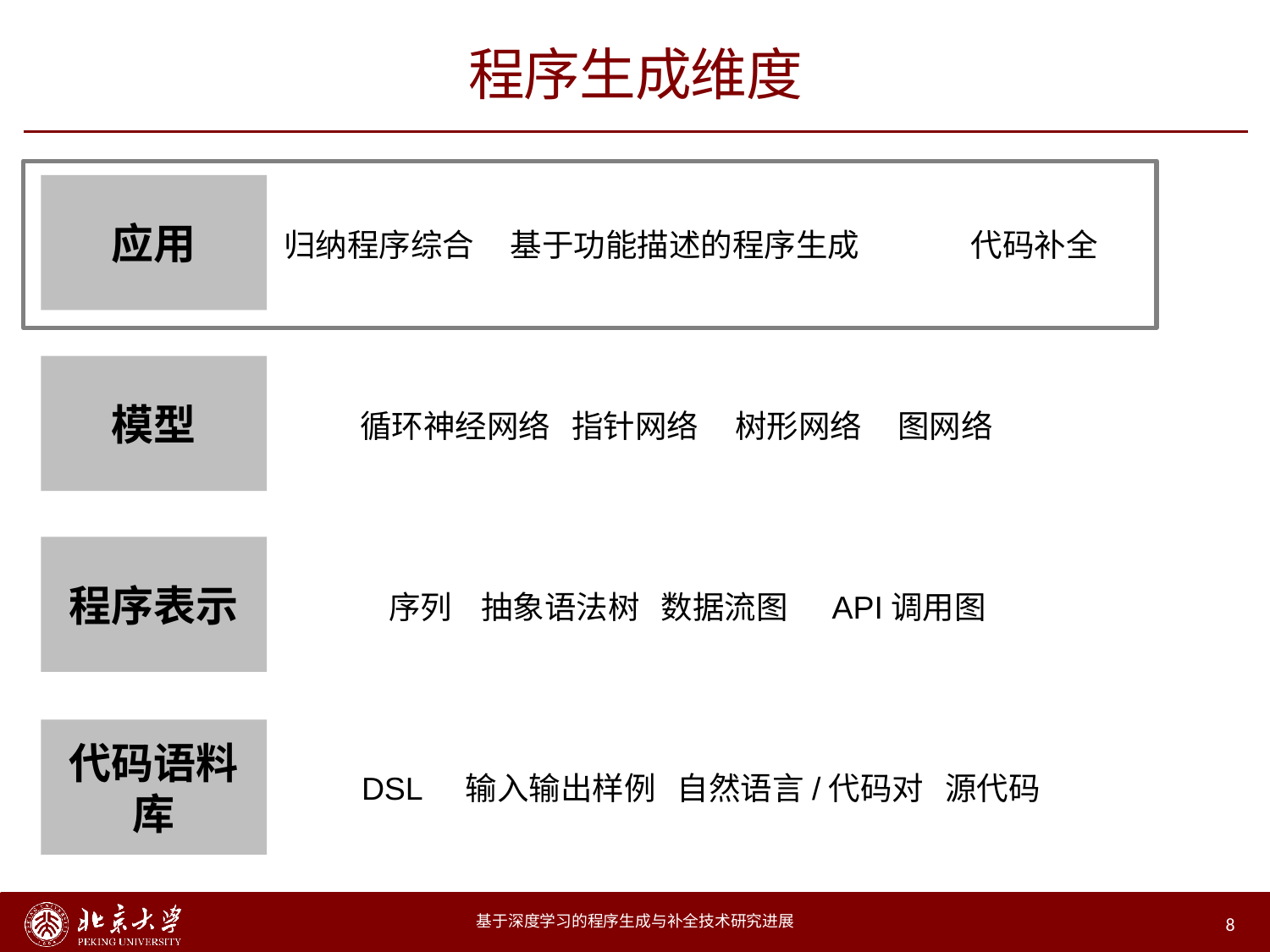

# 程序生成维度
                           归纳程序综合     基于功能描述的程序生成	代码补全

应用
                       循环神经网络   指针网络     树形网络     图网络
模型
                          序列    抽象语法树   数据流图     API调用图
程序表示
                         DSL    输入输出样例   自然语言/代码对   源代码
代码语料库
基于深度学习的程序生成与补全技术研究进展
8